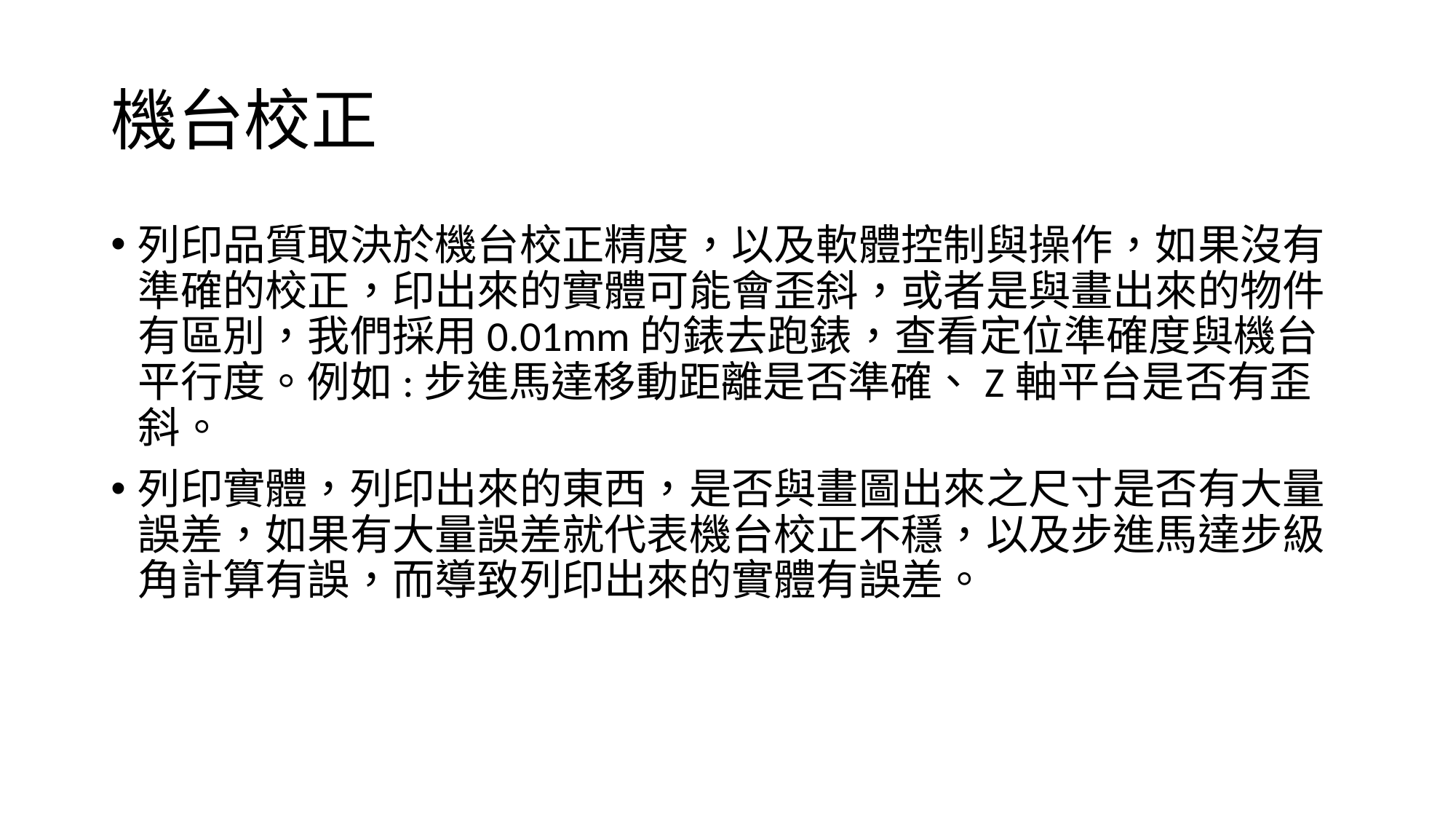

# 機台校正
列印品質取決於機台校正精度，以及軟體控制與操作，如果沒有準確的校正，印出來的實體可能會歪斜，或者是與畫出來的物件有區別，我們採用0.01mm的錶去跑錶，查看定位準確度與機台平行度。例如:步進馬達移動距離是否準確、Z軸平台是否有歪斜。
列印實體，列印出來的東西，是否與畫圖出來之尺寸是否有大量誤差，如果有大量誤差就代表機台校正不穩，以及步進馬達步級角計算有誤，而導致列印出來的實體有誤差。